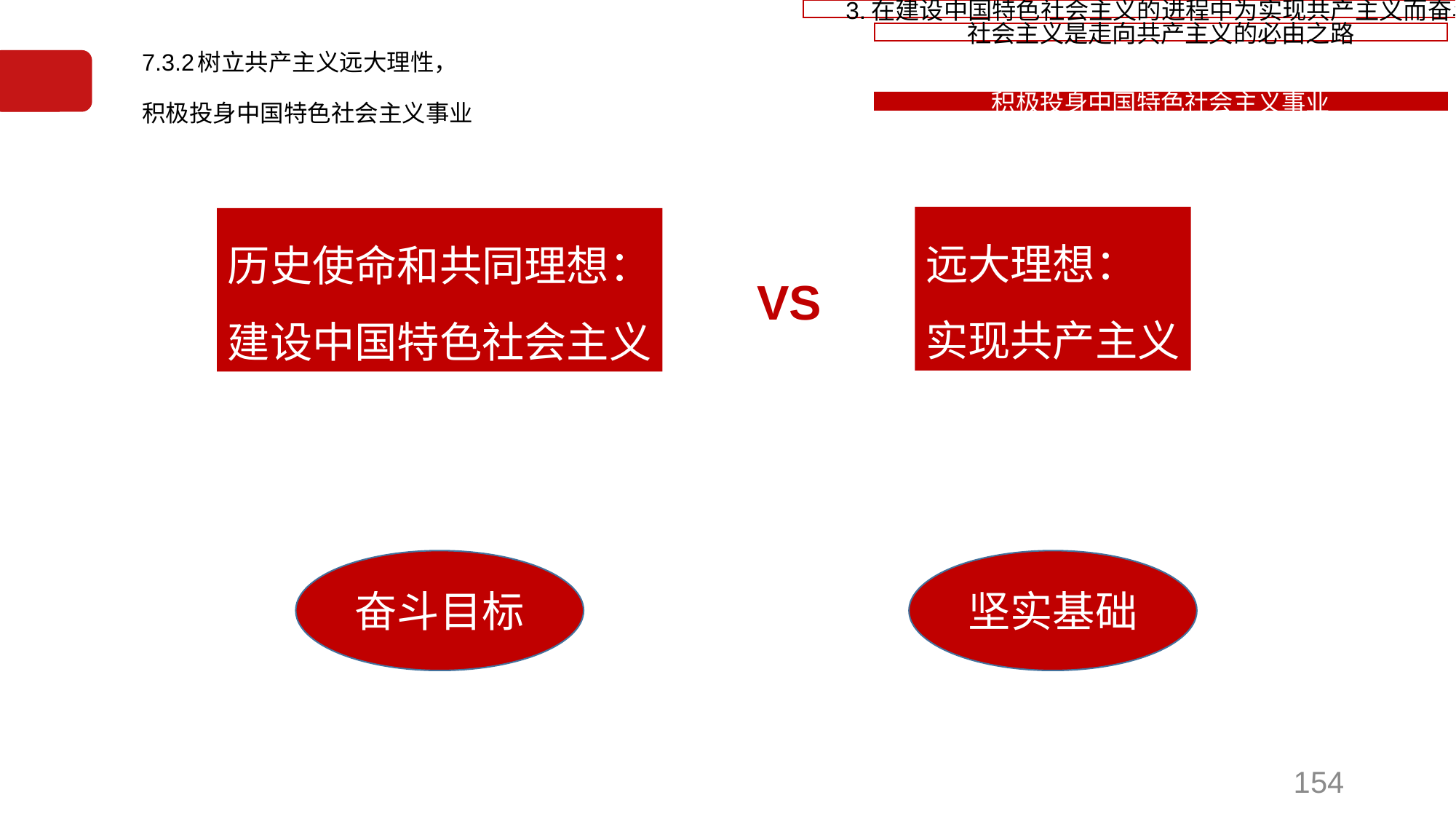

3.在建设中国特色社会主义的进程中为实现共产主义而奋斗
社会主义是走向共产主义的必由之路
积极投身中国特色社会主义事业
# 7.3.2树立共产主义远大理性， 积极投身中国特色社会主义事业
远大理想：
实现共产主义
历史使命和共同理想：
建设中国特色社会主义
VS
奋斗目标
坚实基础
154